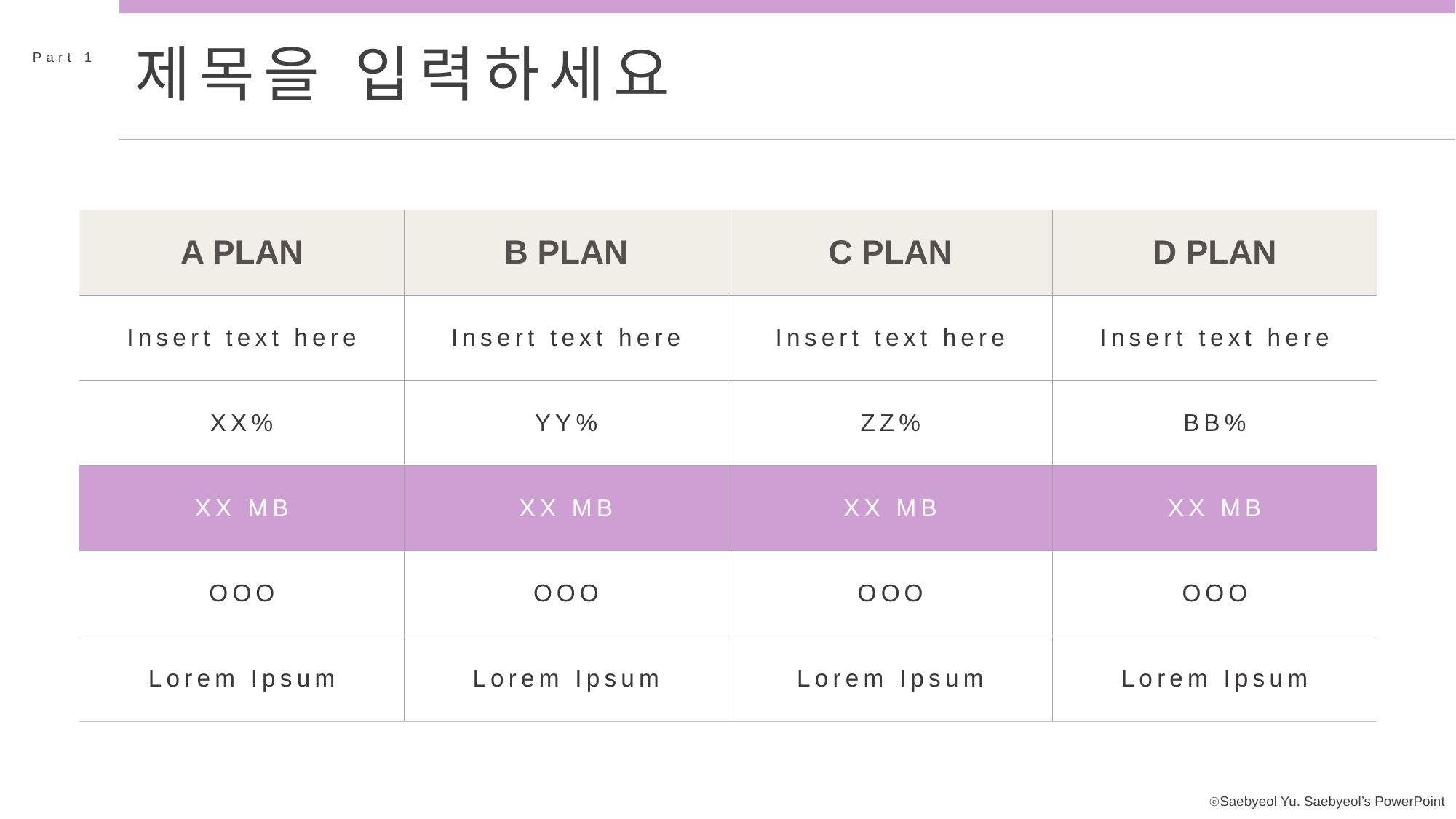

제목을 입력하세요
Part 1
| A PLAN | B PLAN | C PLAN | D PLAN |
| --- | --- | --- | --- |
| Insert text here | Insert text here | Insert text here | Insert text here |
| XX% | YY% | ZZ% | BB% |
| XX MB | XX MB | XX MB | XX MB |
| OOO | OOO | OOO | OOO |
| Lorem Ipsum | Lorem Ipsum | Lorem Ipsum | Lorem Ipsum |